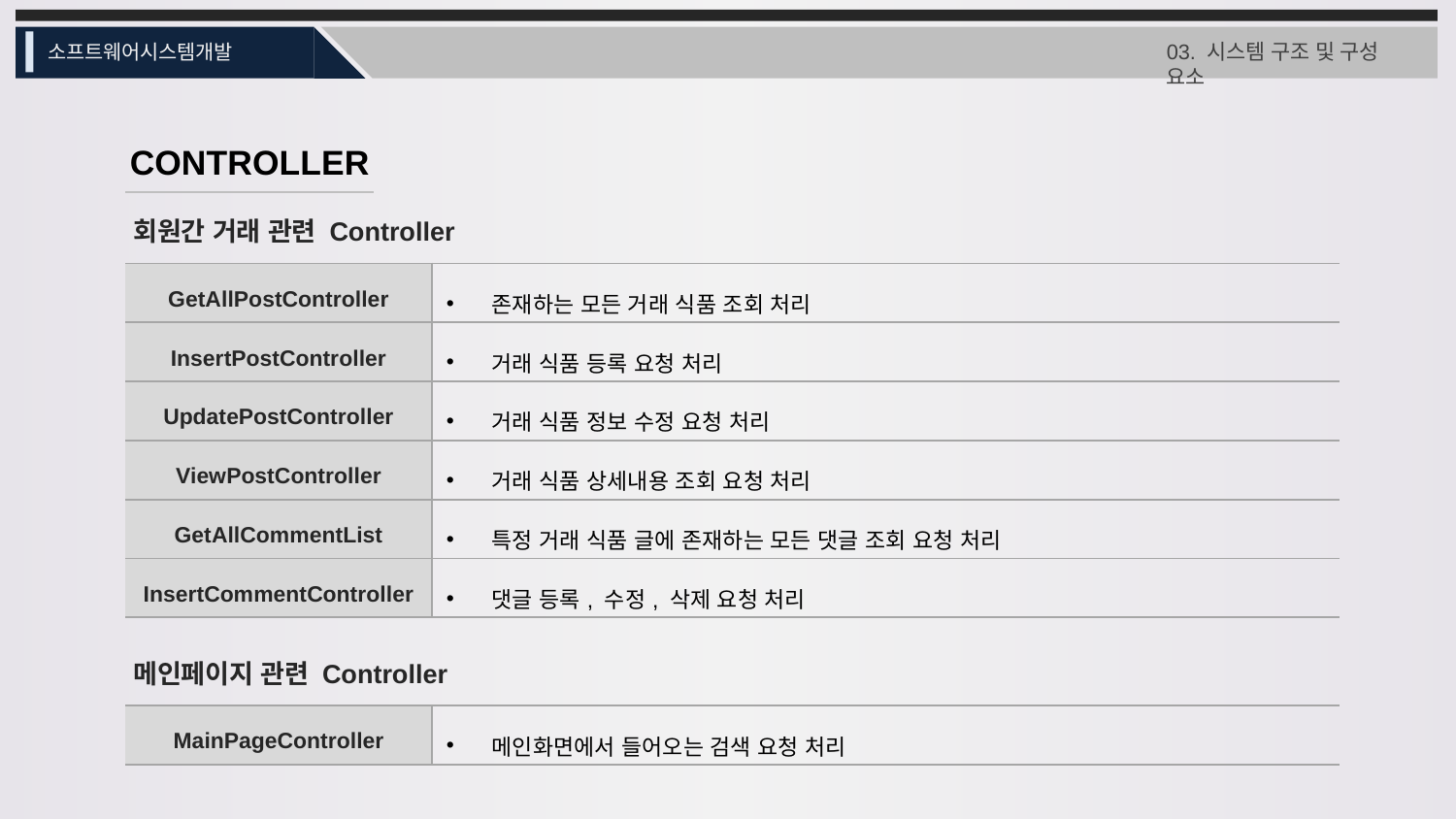

03. 시스템 구조 및 구성 요소
소프트웨어시스템개발
CONTROLLER
회원간 거래 관련 Controller
| GetAllPostController | 존재하는 모든 거래 식품 조회 처리 |
| --- | --- |
| InsertPostController | 거래 식품 등록 요청 처리 |
| UpdatePostController | 거래 식품 정보 수정 요청 처리 |
| ViewPostController | 거래 식품 상세내용 조회 요청 처리 |
| GetAllCommentList | 특정 거래 식품 글에 존재하는 모든 댓글 조회 요청 처리 |
| InsertCommentController | 댓글 등록, 수정, 삭제 요청 처리 |
메인페이지 관련 Controller
| MainPageController | 메인화면에서 들어오는 검색 요청 처리 |
| --- | --- |